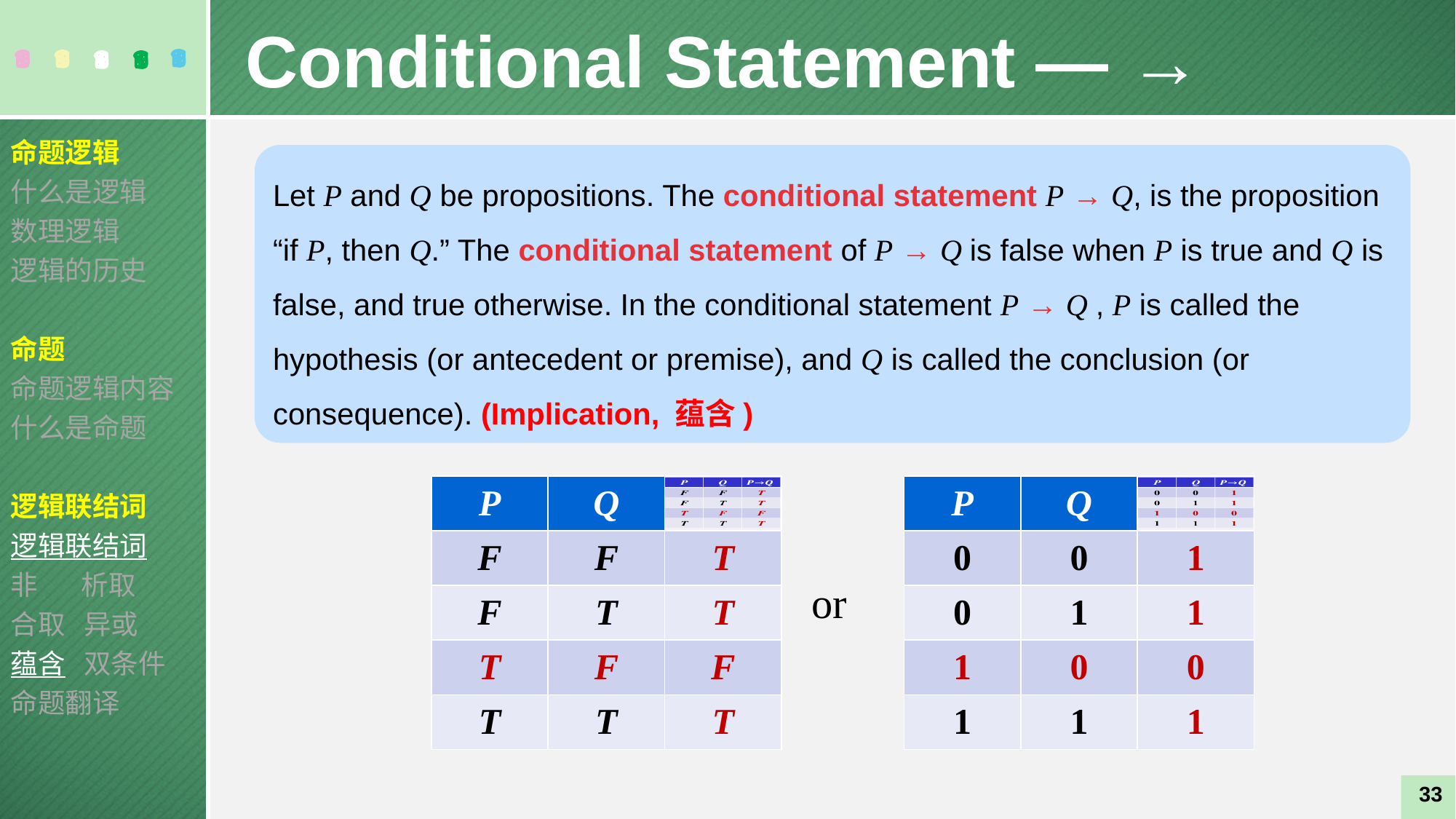

Conditional Statement — →

命题逻辑
什么是逻辑
数理逻辑
逻辑的历史

命题
命题逻辑内容
什么是命题

逻辑联结词
逻辑联结词
非       析取
合取   异或
蕴含   双条件
命题翻译
Let P and Q be propositions. The conditional statement P → Q, is the proposition “if P, then Q.” The conditional statement of P → Q is false when P is true and Q is false, and true otherwise. In the conditional statement P → Q , P is called the hypothesis (or antecedent or premise), and Q is called the conclusion (or consequence). (Implication, 蕴含)
| P | Q |  |
| --- | --- | --- |
| F | F | T |
| F | T | T |
| T | F | F |
| T | T | T |
| P | Q |  |
| --- | --- | --- |
| 0 | 0 | 1 |
| 0 | 1 | 1 |
| 1 | 0 | 0 |
| 1 | 1 | 1 |
or
33